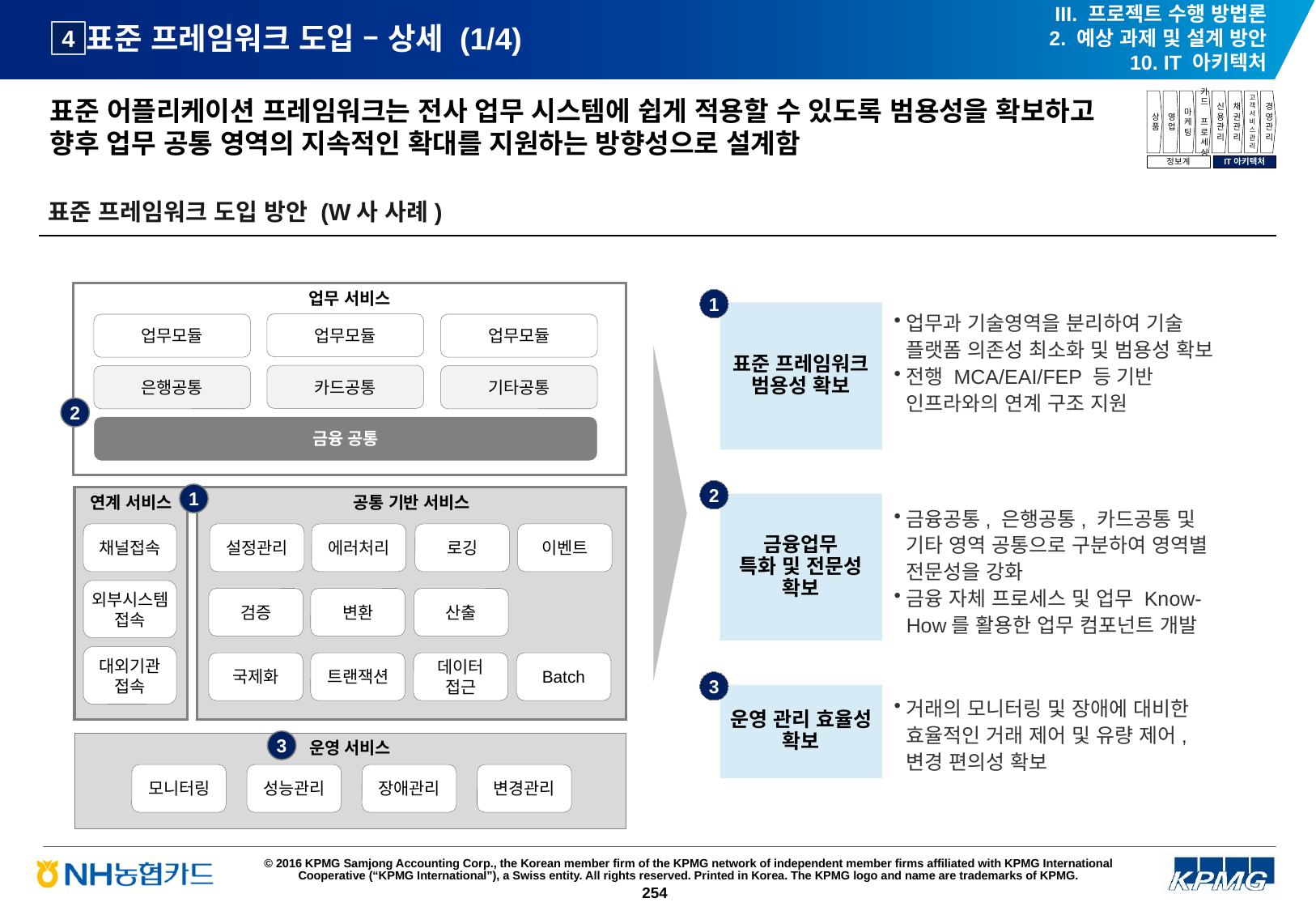

III. 프로젝트 수행 방법론
2. 예상 과제 및 설계 방안
10. IT 아키텍처
# 표준 프레임워크 도입 – 상세 (1/4)
4
표준 어플리케이션 프레임워크는 전사 업무 시스템에 쉽게 적용할 수 있도록 범용성을 확보하고 향후 업무 공통 영역의 지속적인 확대를 지원하는 방향성으로 설계함
상품
영업
마케팅
카드
프로세싱
신용관리
채권관리
고객서비스관리
경영관리
정보계
IT아키텍처
표준 프레임워크 도입 방안 (W사 사례)
업무 서비스

1
표준 프레임워크 범용성 확보
업무과 기술영역을 분리하여 기술 플랫폼 의존성 최소화 및 범용성 확보
전행 MCA/EAI/FEP 등 기반 인프라와의 연계 구조 지원
업무모듈
업무모듈
업무모듈
카드공통
은행공통
기타공통
2
금융 공통
2
1
연계 서비스
공통 기반 서비스
금융업무
특화 및 전문성 확보

금융공통, 은행공통, 카드공통 및 기타 영역 공통으로 구분하여 영역별 전문성을 강화
금융 자체 프로세스 및 업무 Know-How를 활용한 업무 컴포넌트 개발
채널접속
설정관리
에러처리
로깅
이벤트
외부시스템 접속
검증
변환
산출
대외기관
접속
국제화
트랜잭션
데이터
접근
Batch
3
운영 관리 효율성 확보
거래의 모니터링 및 장애에 대비한 효율적인 거래 제어 및 유량 제어, 변경 편의성 확보
3
운영 서비스
모니터링
성능관리
장애관리
변경관리